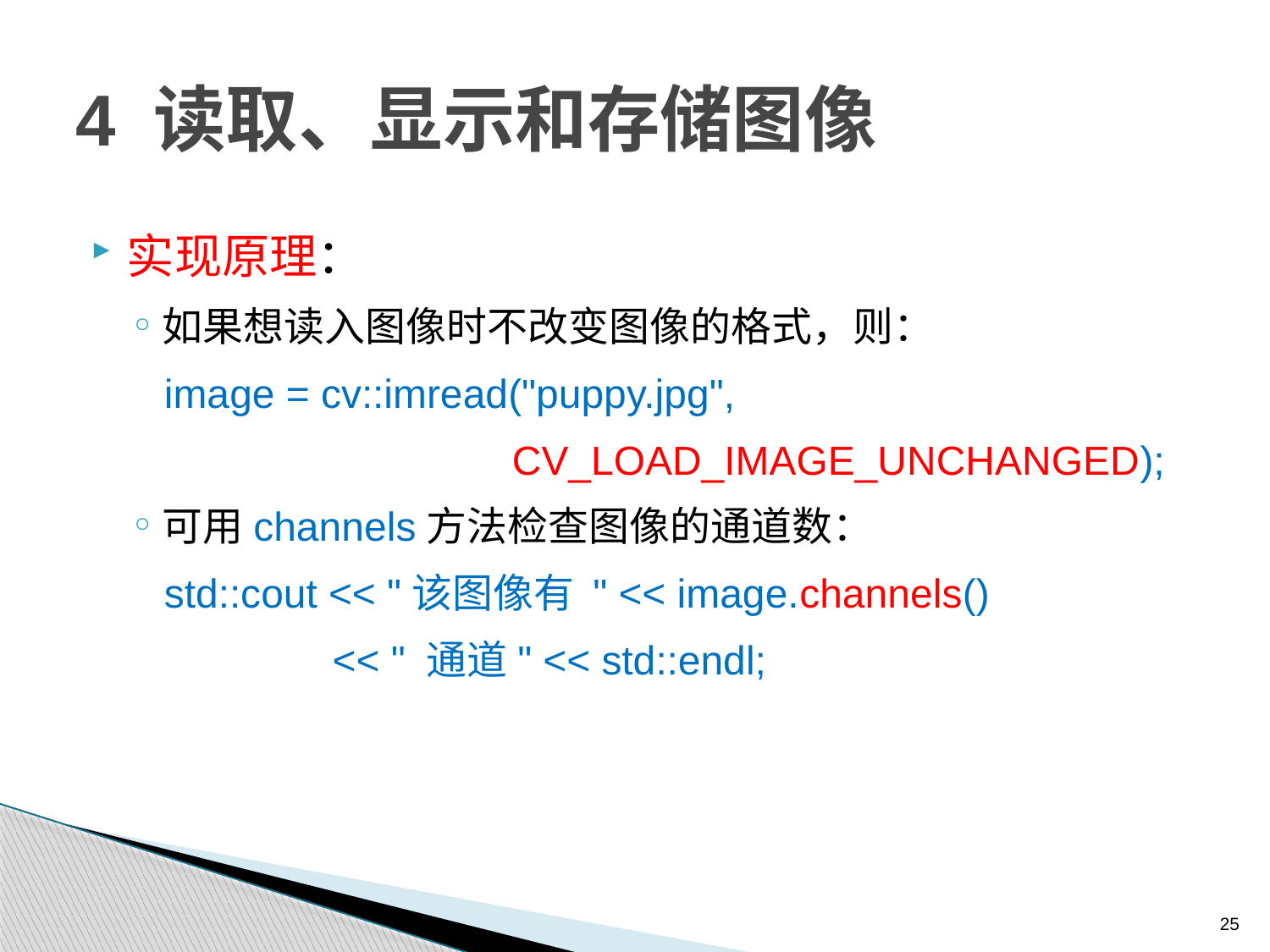

# 4 读取、显示和存储图像
实现原理：
如果想读入图像时不改变图像的格式，则：
   image = cv::imread("puppy.jpg",
                                  CV_LOAD_IMAGE_UNCHANGED);
可用channels方法检查图像的通道数：
   std::cout << "该图像有 " << image.channels()
                  << " 通道" << std::endl;
25